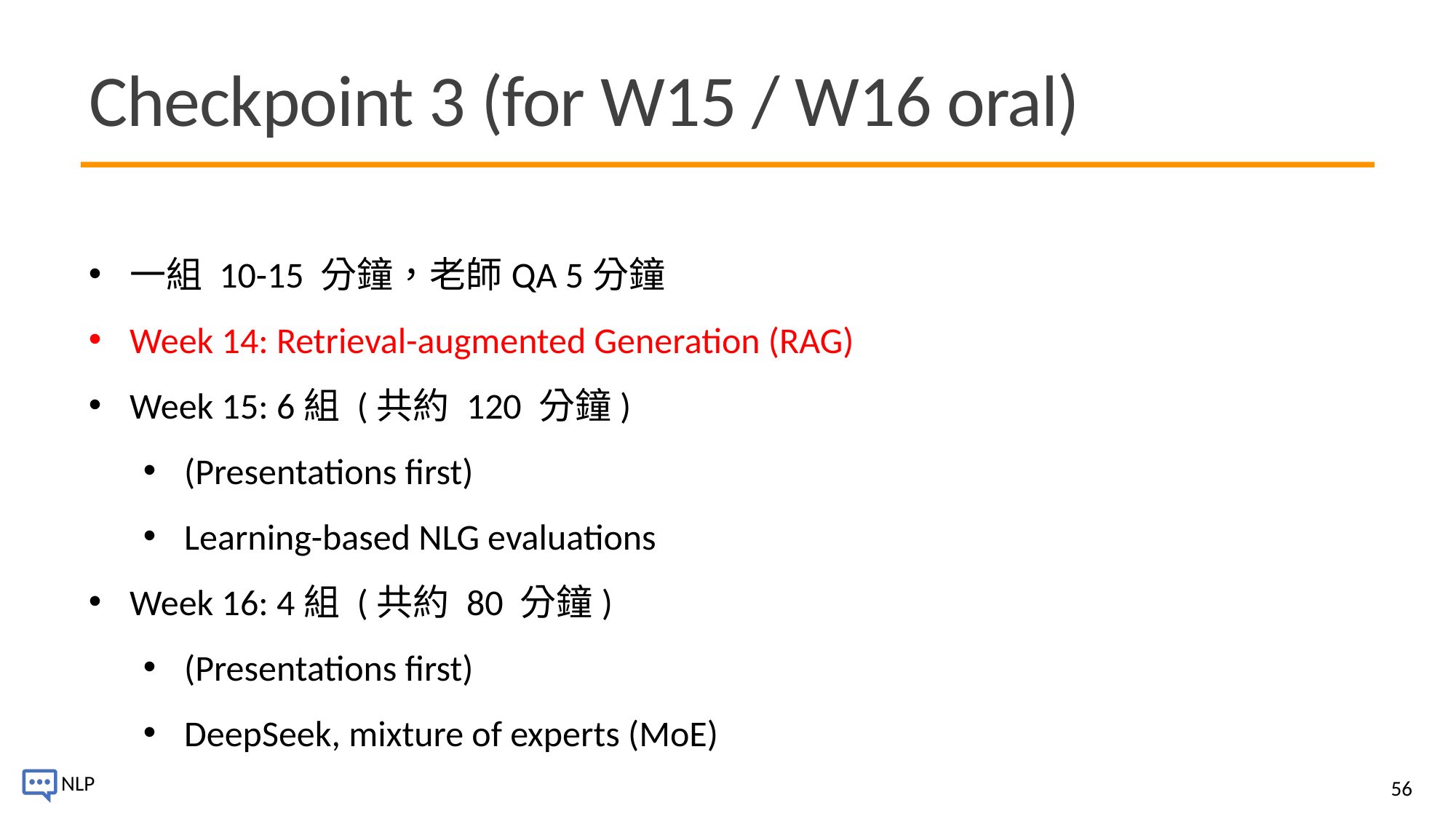

# Checkpoint 3 (for W15 / W16 oral)
一組 10-15 分鐘，老師QA 5分鐘
Week 14: Retrieval-augmented Generation (RAG)
Week 15: 6組 (共約 120 分鐘)
(Presentations first)
Learning-based NLG evaluations
Week 16: 4組 (共約 80 分鐘)
(Presentations first)
DeepSeek, mixture of experts (MoE)
56